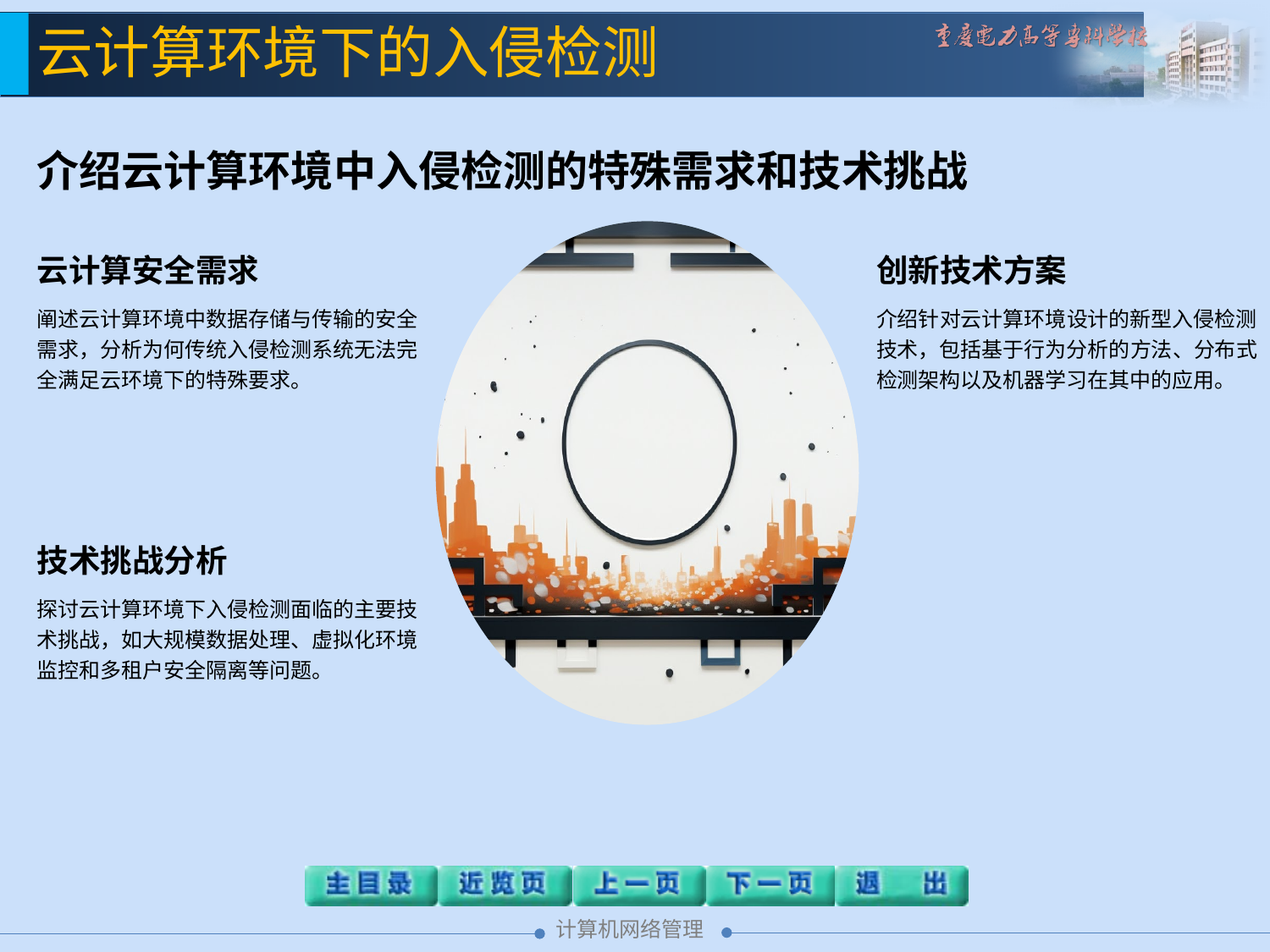

云计算环境下的入侵检测
介绍云计算环境中入侵检测的特殊需求和技术挑战

云计算安全需求
阐述云计算环境中数据存储与传输的安全需求，分析为何传统入侵检测系统无法完全满足云环境下的特殊要求。
创新技术方案
介绍针对云计算环境设计的新型入侵检测技术，包括基于行为分析的方法、分布式检测架构以及机器学习在其中的应用。
技术挑战分析
探讨云计算环境下入侵检测面临的主要技术挑战，如大规模数据处理、虚拟化环境监控和多租户安全隔离等问题。